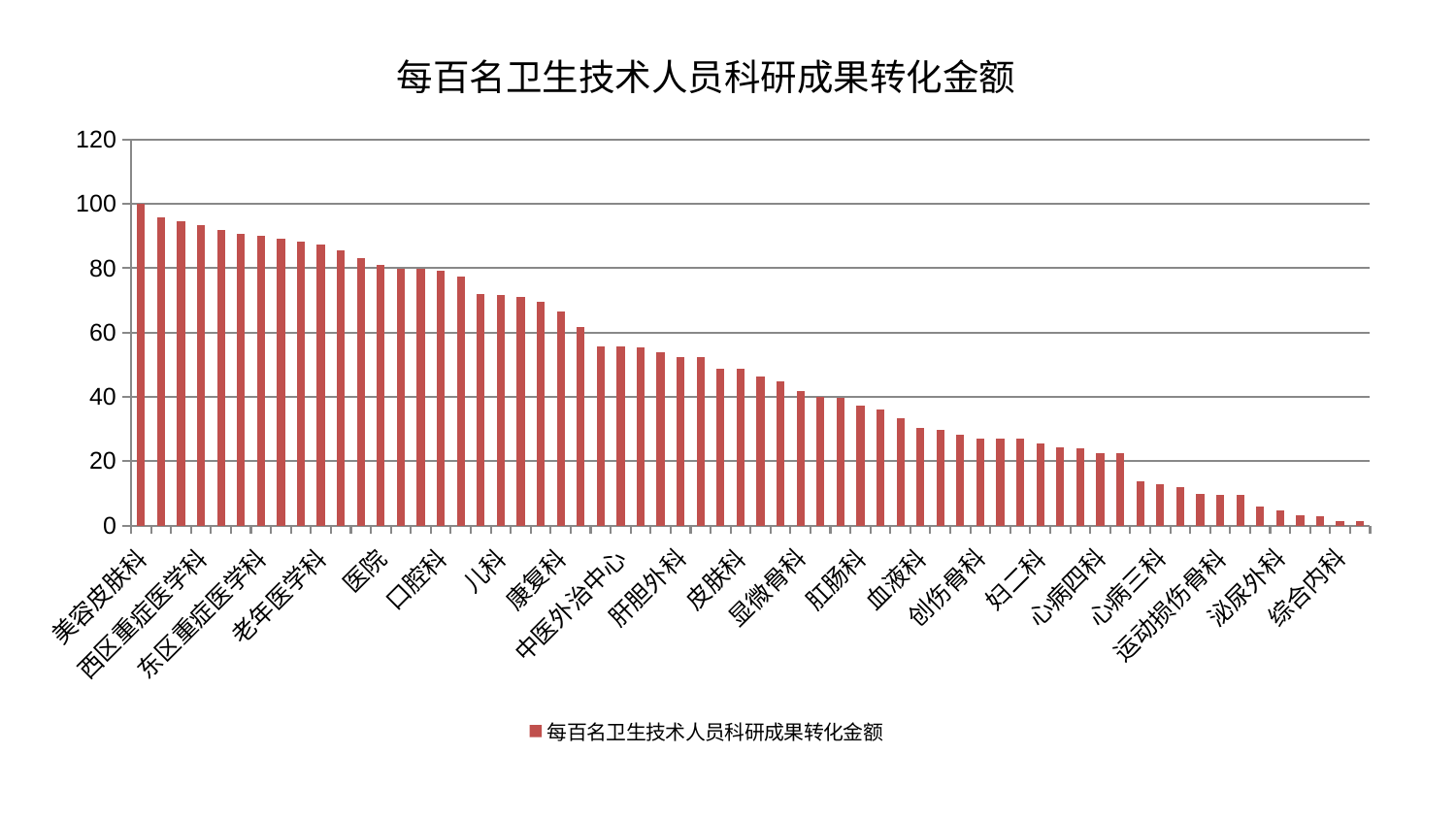

### Chart: 每百名卫生技术人员科研成果转化金额

| Category | 每百名卫生技术人员科研成果转化金额 |
|---|---|
| 美容皮肤科 | 100.0 |
| 胸外科 | 95.9501147044837 |
| 神经内科 | 94.49497966376701 |
| 西区重症医学科 | 93.34720072909606 |
| 产科 | 92.02395185790147 |
| 呼吸内科 | 90.68655742774267 |
| 东区重症医学科 | 90.10563491801851 |
| 东区肾病科 | 89.0714355524304 |
| 妇科 | 88.17845303136251 |
| 老年医学科 | 87.23967754437248 |
| 心血管内科 | 85.6921329150933 |
| 治未病中心 | 83.04741524993445 |
| 医院 | 80.95829836113505 |
| 内分泌科 | 79.84314222179859 |
| 小儿骨科 | 79.81216699246583 |
| 口腔科 | 79.18624733810219 |
| 普通外科 | 77.32638044135783 |
| 肾病科 | 72.10574617371908 |
| 儿科 | 71.7263514075425 |
| 脾胃病科 | 71.10584685019985 |
| 眼科 | 69.69286038021562 |
| 康复科 | 66.48746210453916 |
| 推拿科 | 61.58785723208159 |
| 身心医学科 | 55.66224935251974 |
| 中医外治中心 | 55.660884905165396 |
| 心病一科 | 55.52302587062756 |
| 脑病三科 | 53.93140093227854 |
| 肝胆外科 | 52.44077960961588 |
| 针灸科 | 52.429191282541346 |
| 骨科 | 48.69675086382075 |
| 皮肤科 | 48.61228603203696 |
| 周围血管科 | 46.399156760642995 |
| 肝病科 | 44.726986255510326 |
| 显微骨科 | 41.6881395840033 |
| 脾胃科消化科合并 | 39.91504054666329 |
| 中医经典科 | 39.63906247403672 |
| 肛肠科 | 37.21564047617981 |
| 男科 | 36.11027492859929 |
| 妇科妇二科合并 | 33.30982099235623 |
| 血液科 | 30.270510511963597 |
| 脑病一科 | 29.722981572424736 |
| 脊柱骨科 | 28.10601829062356 |
| 创伤骨科 | 27.028228432371627 |
| 风湿病科 | 26.876777837472723 |
| 心病二科 | 26.86898451220083 |
| 妇二科 | 25.59331130010485 |
| 微创骨科 | 24.383674625296692 |
| 小儿推拿科 | 24.12062224925126 |
| 心病四科 | 22.547999443534565 |
| 肿瘤内科 | 22.394098681526344 |
| 重症医学科 | 13.739739471806297 |
| 心病三科 | 12.758281815813234 |
| 关节骨科 | 11.921549083445479 |
| 消化内科 | 9.900776069574503 |
| 运动损伤骨科 | 9.562003440100673 |
| 肾脏内科 | 9.487128475150621 |
| 乳腺甲状腺外科 | 5.960843697237118 |
| 泌尿外科 | 4.801438090510062 |
| 脑病二科 | 3.2553120646694094 |
| 耳鼻喉科 | 2.967955296896765 |
| 综合内科 | 1.4525154614388809 |
| 神经外科 | 1.439875203833068 |
194